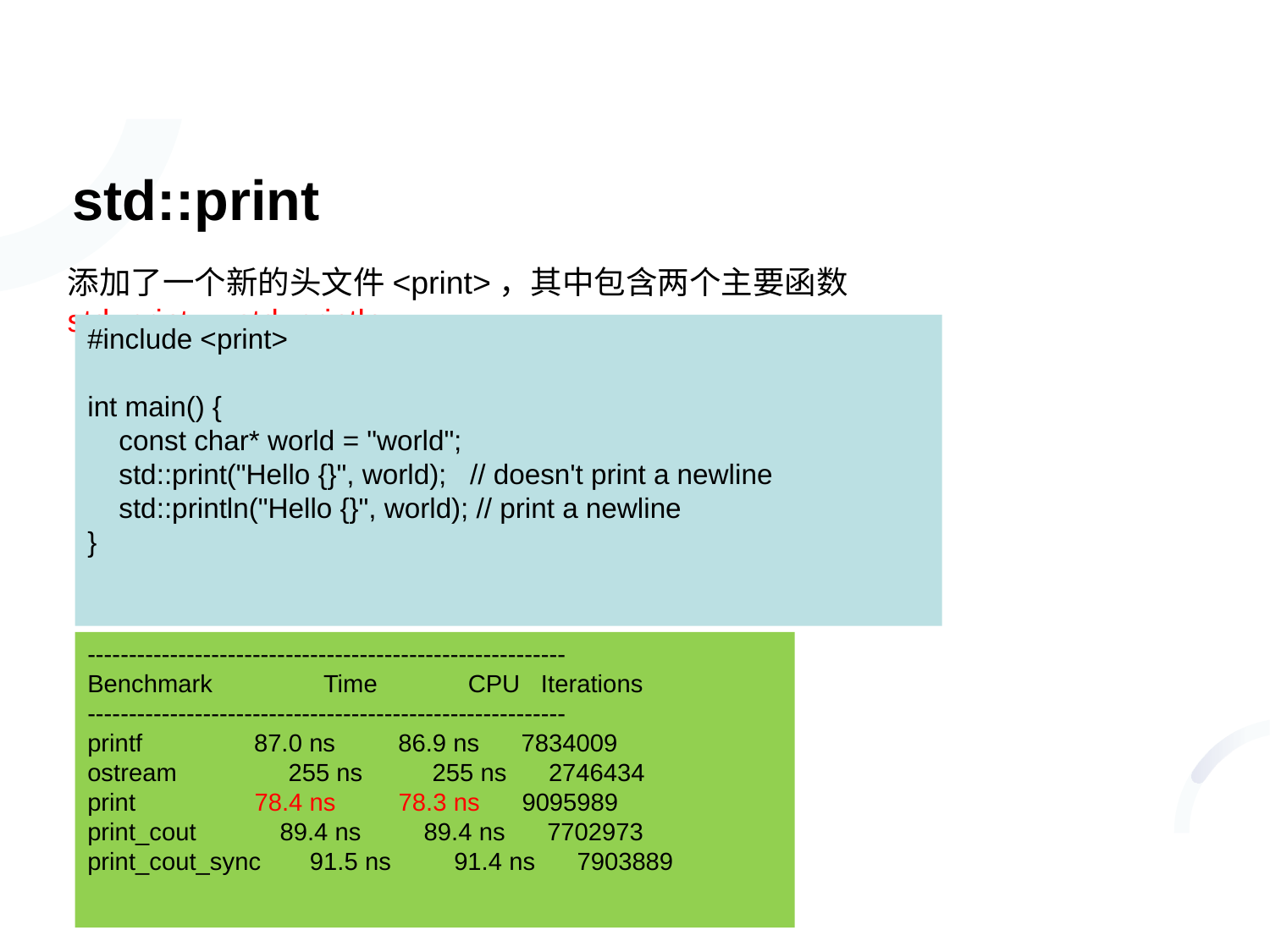

# std::print
添加了一个新的头文件<print>，其中包含两个主要函数std::print，std::println。
#include <print>

int main() {
    const char* world = "world";
    std::print("Hello {}", world);   // doesn't print a newline
    std::println("Hello {}", world); // print a newline
}
----------------------------------------------------------
Benchmark                Time             CPU   Iterations
----------------------------------------------------------
printf                87.0 ns         86.9 ns      7834009
ostream                255 ns          255 ns      2746434
print                 78.4 ns         78.3 ns      9095989
print_cout            89.4 ns         89.4 ns      7702973
print_cout_sync       91.5 ns         91.4 ns      7903889